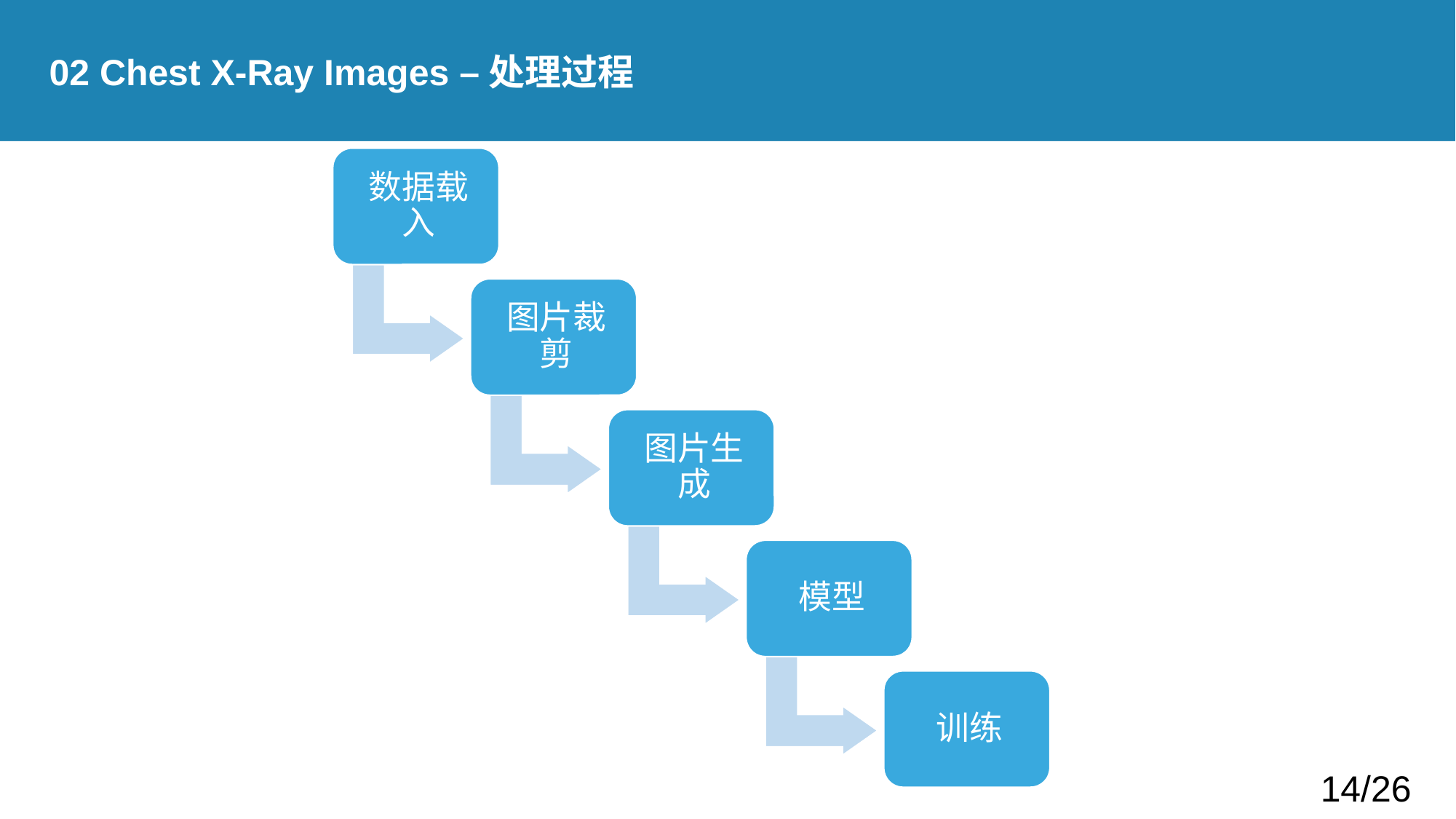

02 Chest X-Ray Images –处理过程
数据载入
图片裁剪
图片生成
模型

训练

14/26